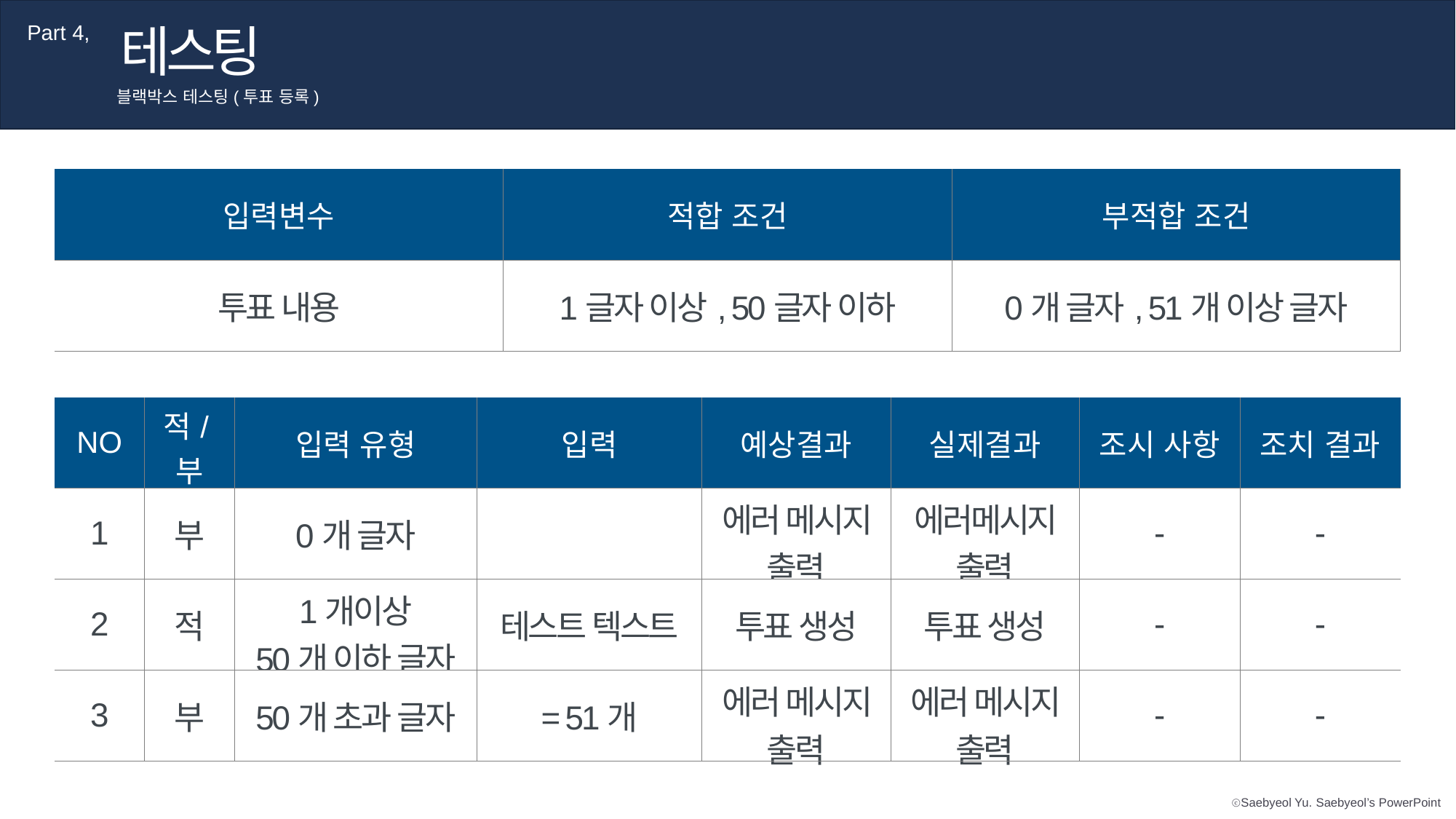

테스팅
Part 4,
블랙박스 테스팅(투표 등록)
| 입력변수 | 적합 조건 | 부적합 조건 |
| --- | --- | --- |
| 투표 내용 | 1글자 이상, 50글자 이하 | 0개 글자, 51개 이상 글자 |
| NO | 적/부 | 입력 유형 | 입력 | 예상결과 | 실제결과 | 조시 사항 | 조치 결과 |
| --- | --- | --- | --- | --- | --- | --- | --- |
| 1 | 부 | 0개 글자 |  | 에러 메시지 출력 | 에러메시지 출력 | - | - |
| 2 | 적 | 1개이상 50개 이하 글자 | 테스트 텍스트 | 투표 생성 | 투표 생성 | - | - |
| 3 | 부 | 50개 초과 글자 | = 51개 | 에러 메시지 출력 | 에러 메시지 출력 | - | - |